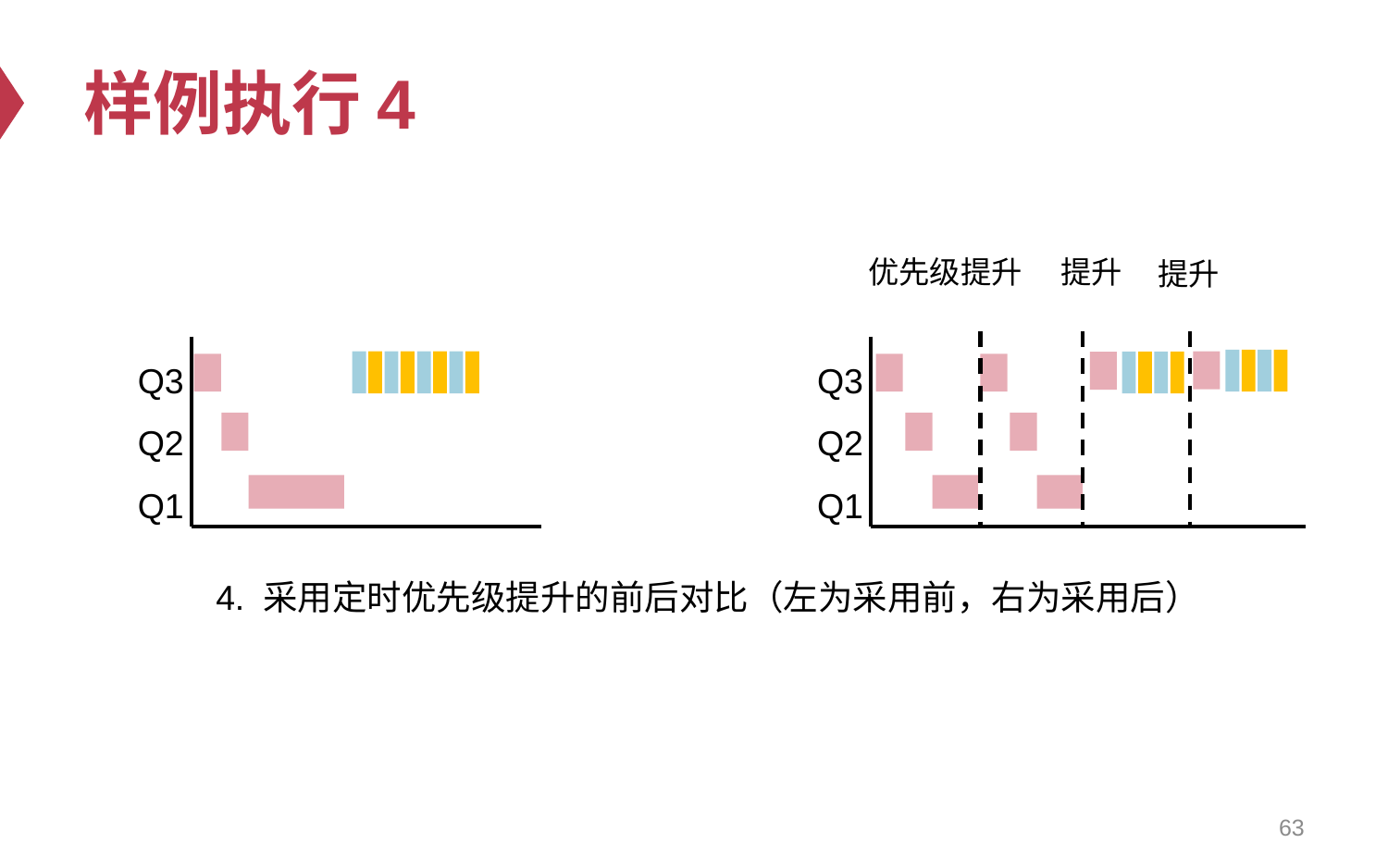

# 样例执行4
优先级提升
提升
提升
Q3
Q2
Q1
Q3
Q2
Q1

4. 采用定时优先级提升的前后对比（左为采用前，右为采用后）
63